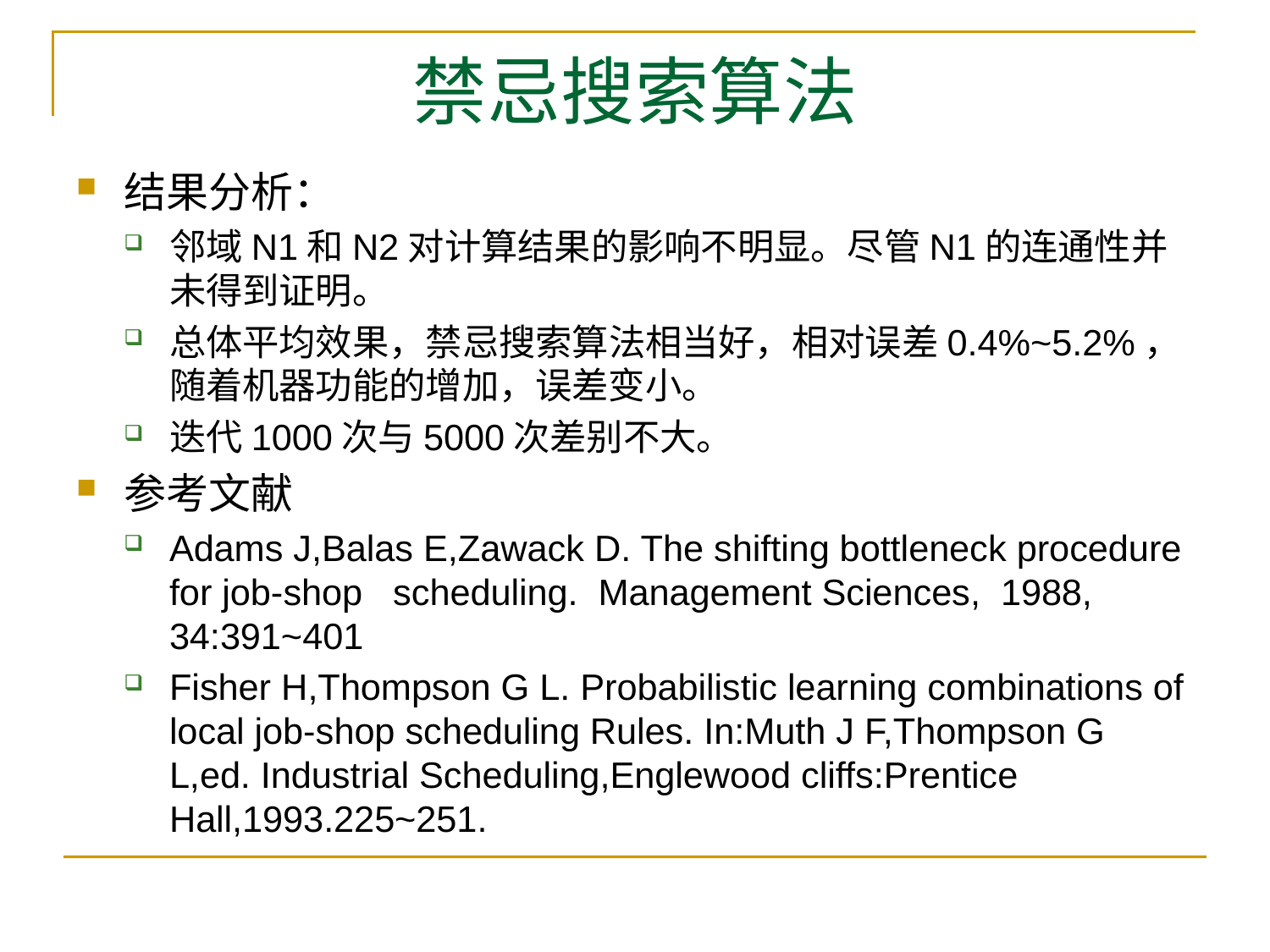

# 禁忌搜索算法
结果分析：
邻域N1和N2对计算结果的影响不明显。尽管N1的连通性并未得到证明。
总体平均效果，禁忌搜索算法相当好，相对误差0.4%~5.2%，随着机器功能的增加，误差变小。
迭代1000次与5000次差别不大。
参考文献
Adams J,Balas E,Zawack D. The shifting bottleneck procedure for job-shop   scheduling.  Management Sciences,  1988, 34:391~401
Fisher H,Thompson G L. Probabilistic learning combinations of local job-shop scheduling Rules. In:Muth J F,Thompson G L,ed. Industrial Scheduling,Englewood cliffs:Prentice Hall,1993.225~251.